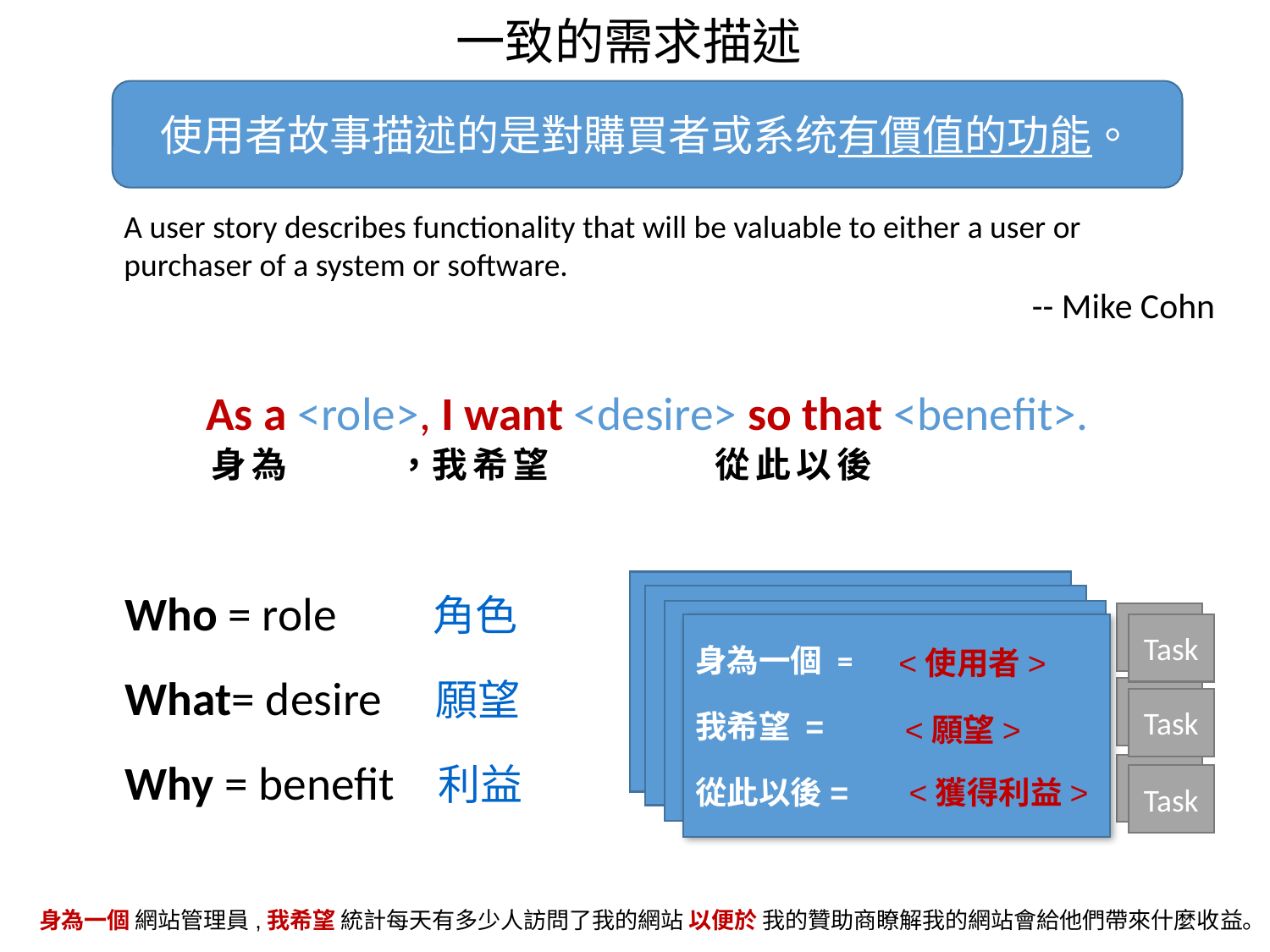

一致的需求描述
使用者故事描述的是對購買者或系统有價值的功能。
A user story describes functionality that will be valuable to either a user or purchaser of a system or software.
-- Mike Cohn
As a <role>, I want <desire> so that <benefit>.
身為             ，我希望                    從此以後

Who = role        角色
What= desire    願望
Why = benefit   利益

Task
身為一個 =
我希望 =
從此以後=
Task
<使用者>
Task
Task
<願望>
Task
Task
<獲得利益>
身為一個 網站管理員,我希望 統計每天有多少人訪問了我的網站 以便於 我的贊助商瞭解我的網站會給他們帶來什麼收益。